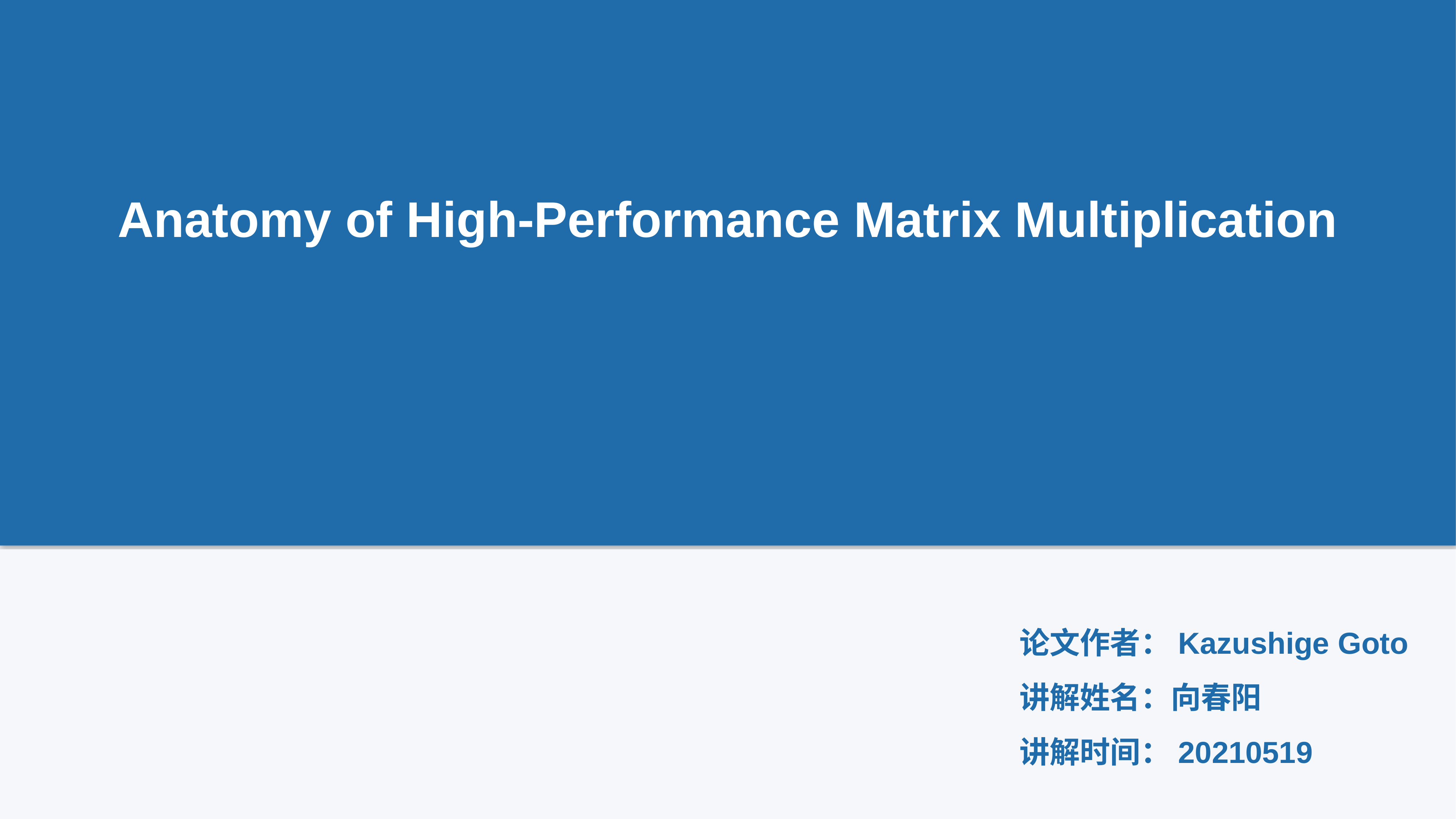

Anatomy of High-Performance Matrix Multiplication
论文作者：Kazushige Goto
讲解姓名：向春阳
讲解时间：20210519